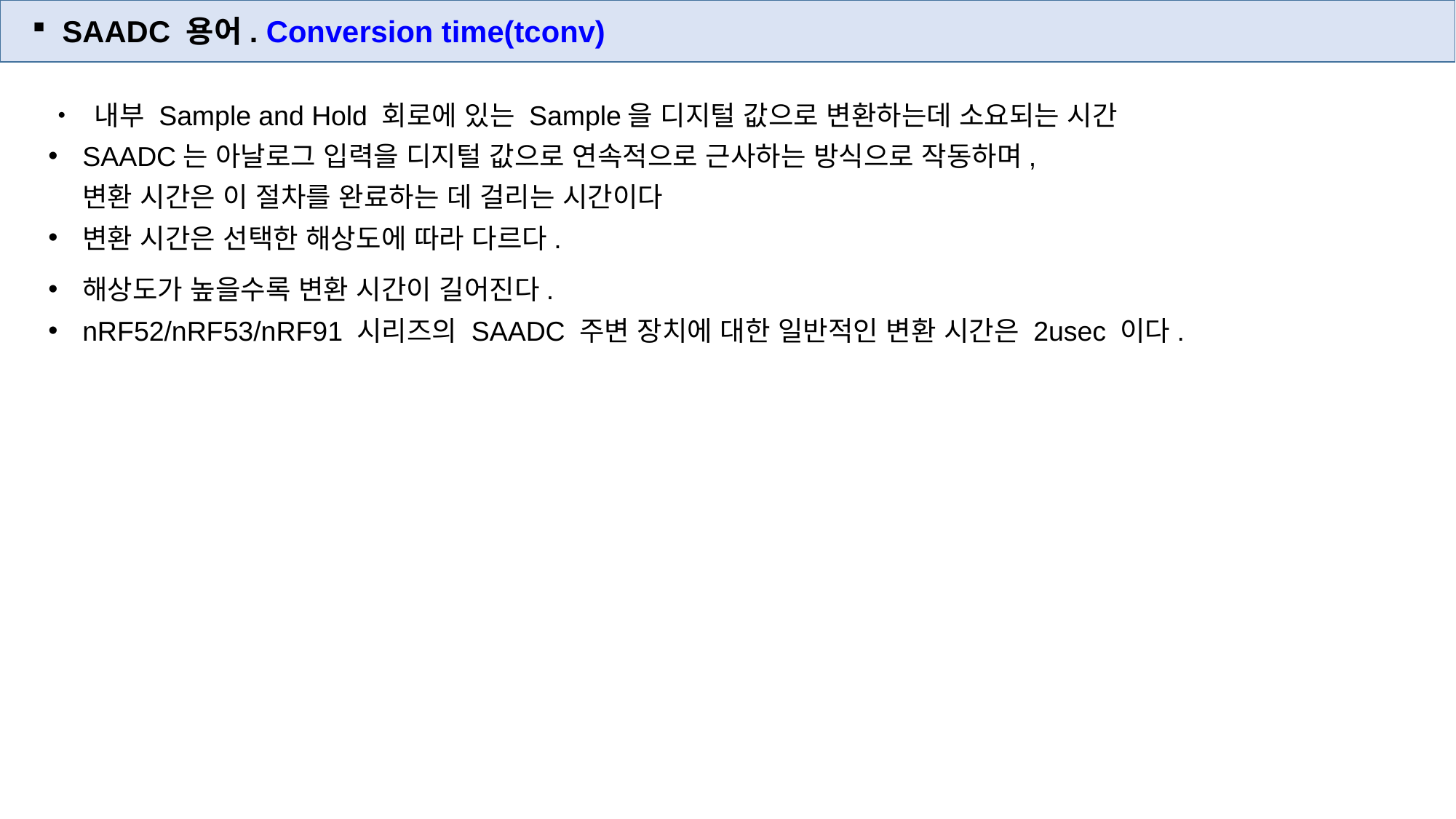

SAADC 용어. Conversion time(tconv)
•  내부 Sample and Hold 회로에 있는 Sample을 디지털 값으로 변환하는데 소요되는 시간
SAADC는 아날로그 입력을 디지털 값으로 연속적으로 근사하는 방식으로 작동하며,
변환 시간은 이 절차를 완료하는 데 걸리는 시간이다
변환 시간은 선택한 해상도에 따라 다르다.
해상도가 높을수록 변환 시간이 길어진다.
nRF52/nRF53/nRF91 시리즈의 SAADC 주변 장치에 대한 일반적인 변환 시간은 2usec 이다.